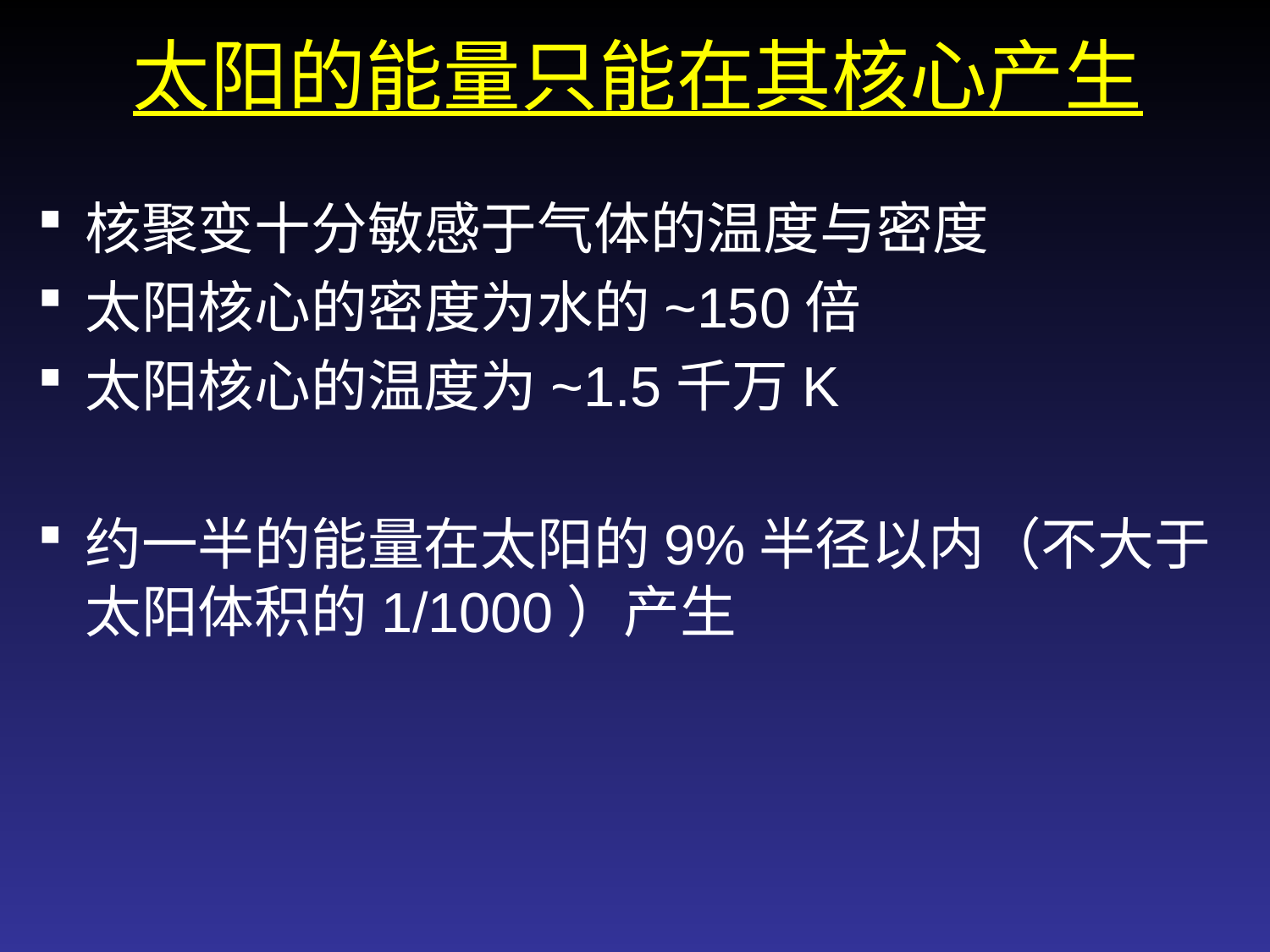

太阳的能量只能在其核心产生
核聚变十分敏感于气体的温度与密度
太阳核心的密度为水的~150倍
太阳核心的温度为~1.5千万K

约一半的能量在太阳的9%半径以内（不大于太阳体积的1/1000）产生